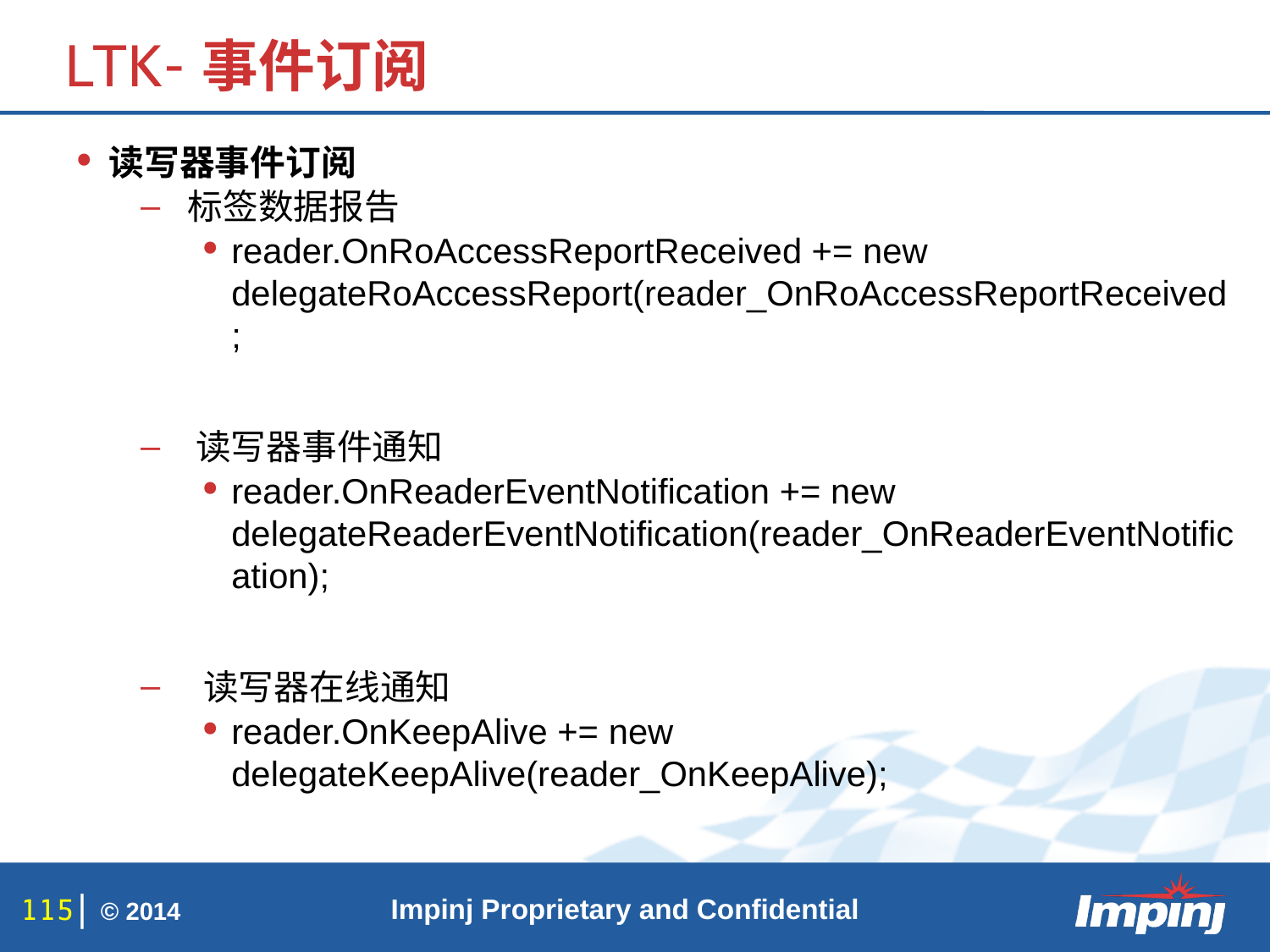

# LTK-事件订阅
读写器事件订阅
 标签数据报告
reader.OnRoAccessReportReceived += new delegateRoAccessReport(reader_OnRoAccessReportReceived;

  读写器事件通知
reader.OnReaderEventNotification += new delegateReaderEventNotification(reader_OnReaderEventNotification);

   读写器在线通知
reader.OnKeepAlive += new delegateKeepAlive(reader_OnKeepAlive);